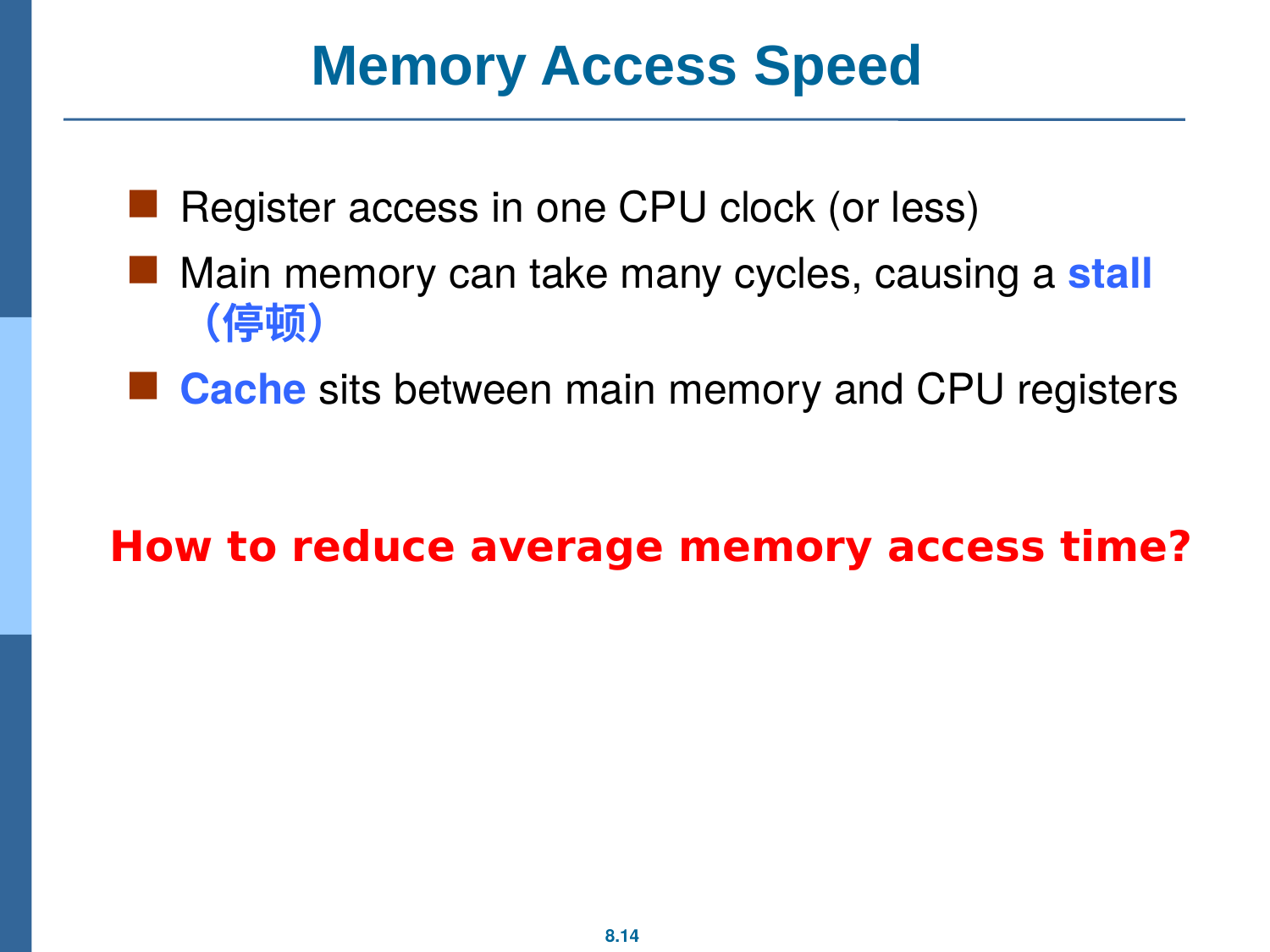

# Memory Access Speed
Register access in one CPU clock (or less)
Main memory can take many cycles, causing a stall（停顿）
Cache sits between main memory and CPU registers
How to reduce average memory access time?